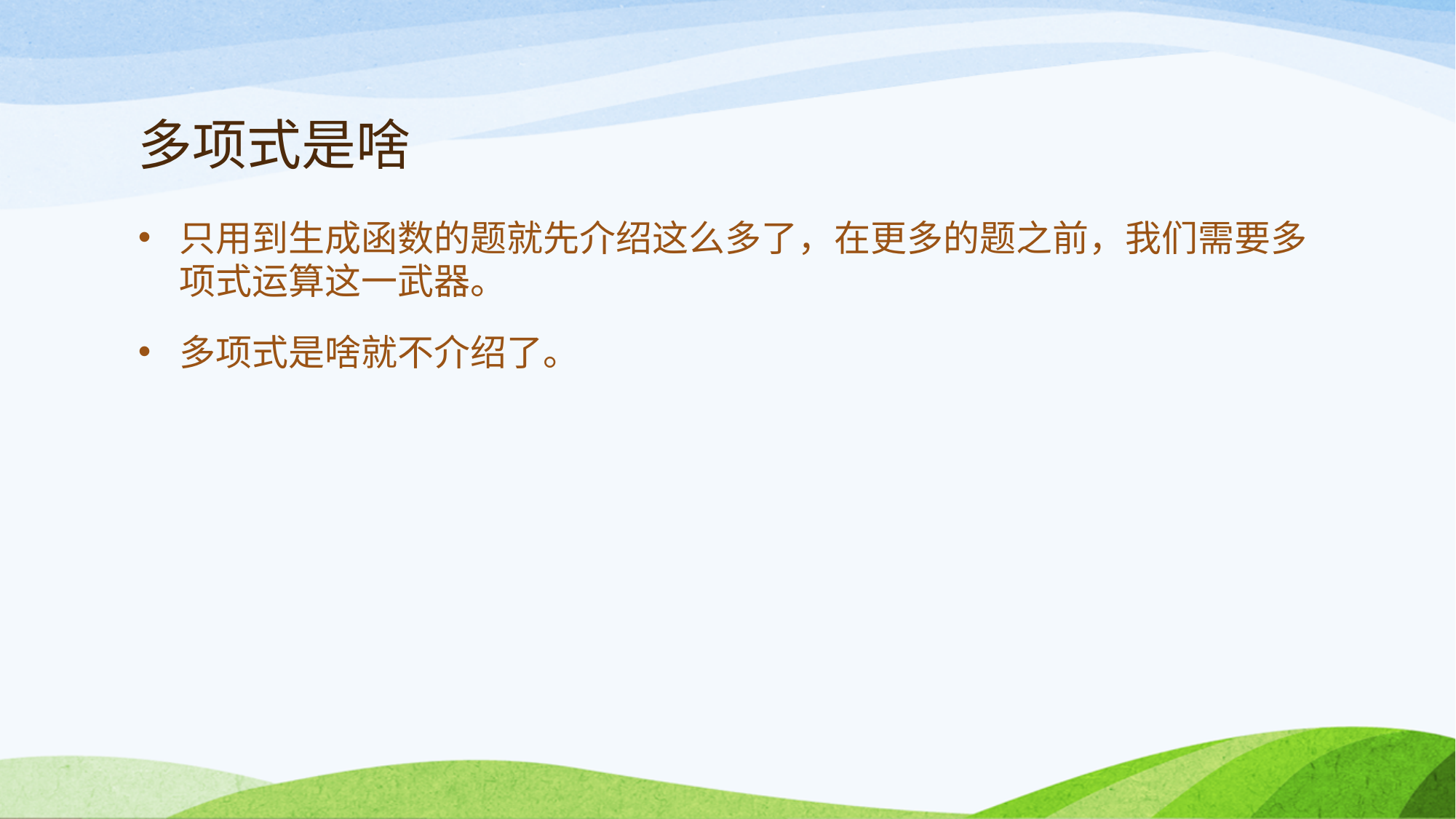

# 多项式是啥
只用到生成函数的题就先介绍这么多了，在更多的题之前，我们需要多项式运算这一武器。
多项式是啥就不介绍了。